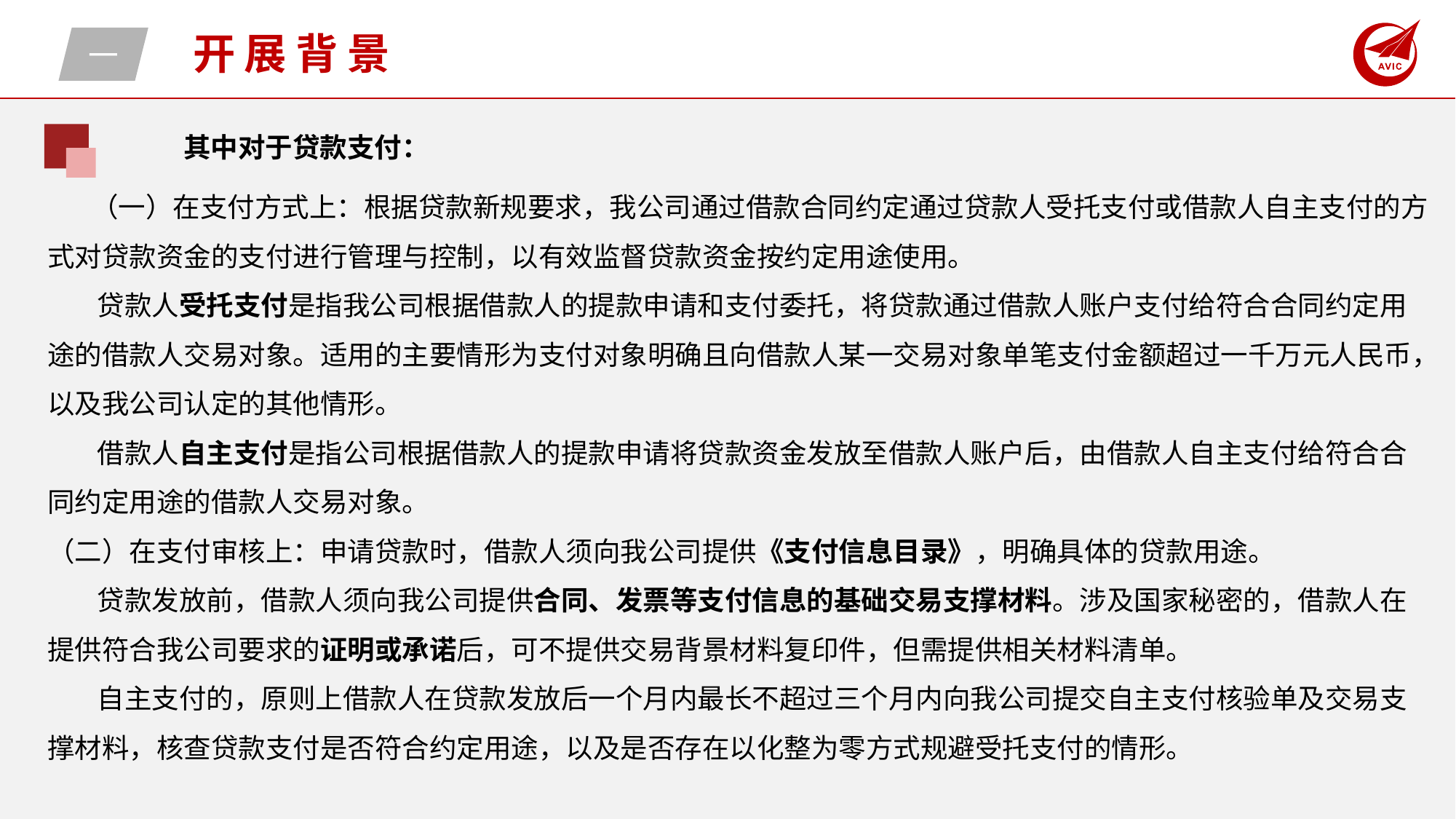

一
开展背景

      其中对于贷款支付：

      （一）在支付方式上：根据贷款新规要求，我公司通过借款合同约定通过贷款人受托支付或借款人自主支付的方式对贷款资金的支付进行管理与控制，以有效监督贷款资金按约定用途使用。
       贷款人受托支付是指我公司根据借款人的提款申请和支付委托，将贷款通过借款人账户支付给符合合同约定用途的借款人交易对象。适用的主要情形为支付对象明确且向借款人某一交易对象单笔支付金额超过一千万元人民币，以及我公司认定的其他情形。
       借款人自主支付是指公司根据借款人的提款申请将贷款资金发放至借款人账户后，由借款人自主支付给符合合同约定用途的借款人交易对象。
（二）在支付审核上：申请贷款时，借款人须向我公司提供《支付信息目录》，明确具体的贷款用途。
       贷款发放前，借款人须向我公司提供合同、发票等支付信息的基础交易支撑材料。涉及国家秘密的，借款人在提供符合我公司要求的证明或承诺后，可不提供交易背景材料复印件，但需提供相关材料清单。
       自主支付的，原则上借款人在贷款发放后一个月内最长不超过三个月内向我公司提交自主支付核验单及交易支撑材料，核查贷款支付是否符合约定用途，以及是否存在以化整为零方式规避受托支付的情形。